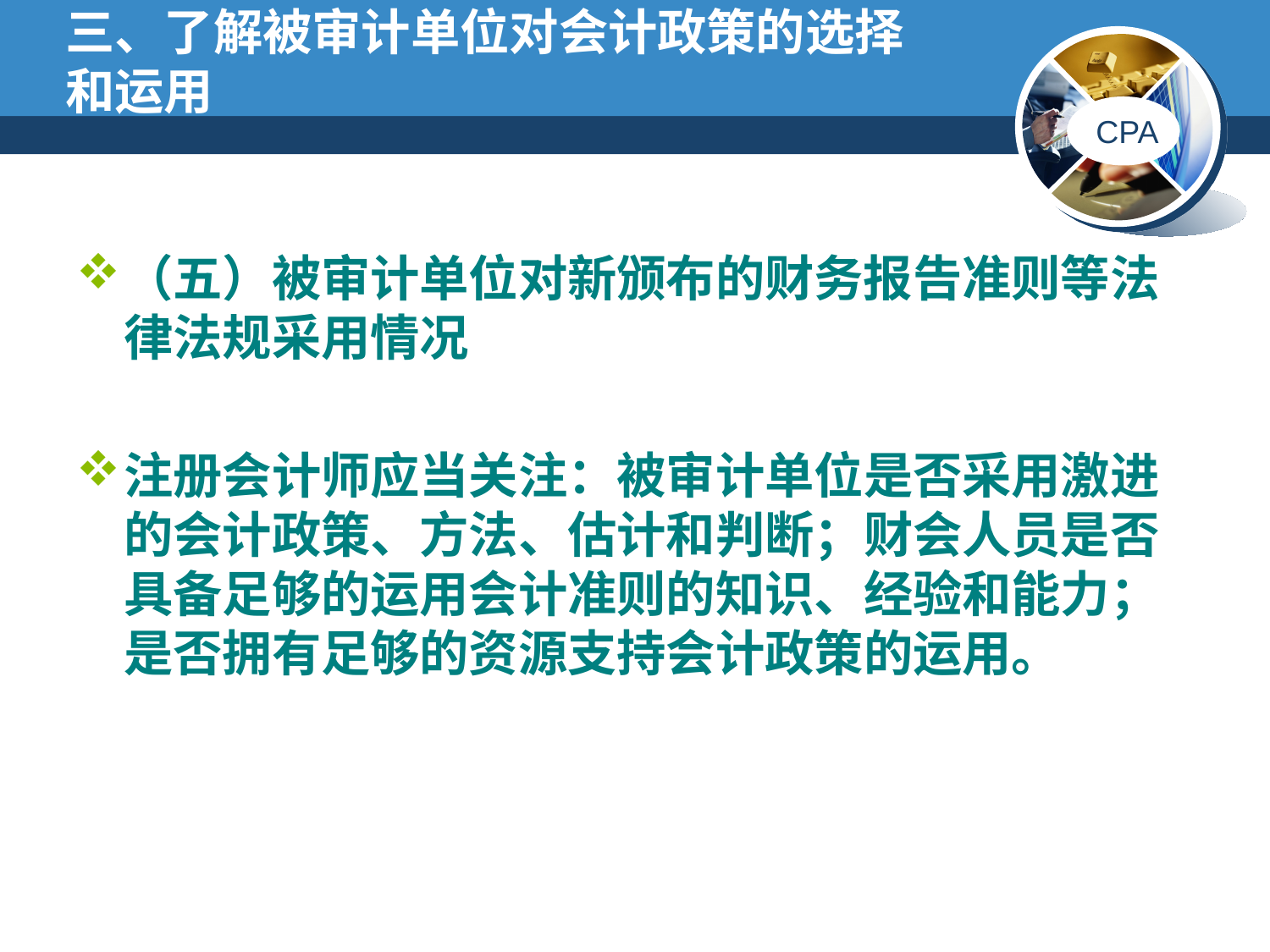

# 三、了解被审计单位对会计政策的选择和运用

（五）被审计单位对新颁布的财务报告准则等法律法规采用情况

注册会计师应当关注：被审计单位是否采用激进的会计政策、方法、估计和判断；财会人员是否具备足够的运用会计准则的知识、经验和能力；是否拥有足够的资源支持会计政策的运用。